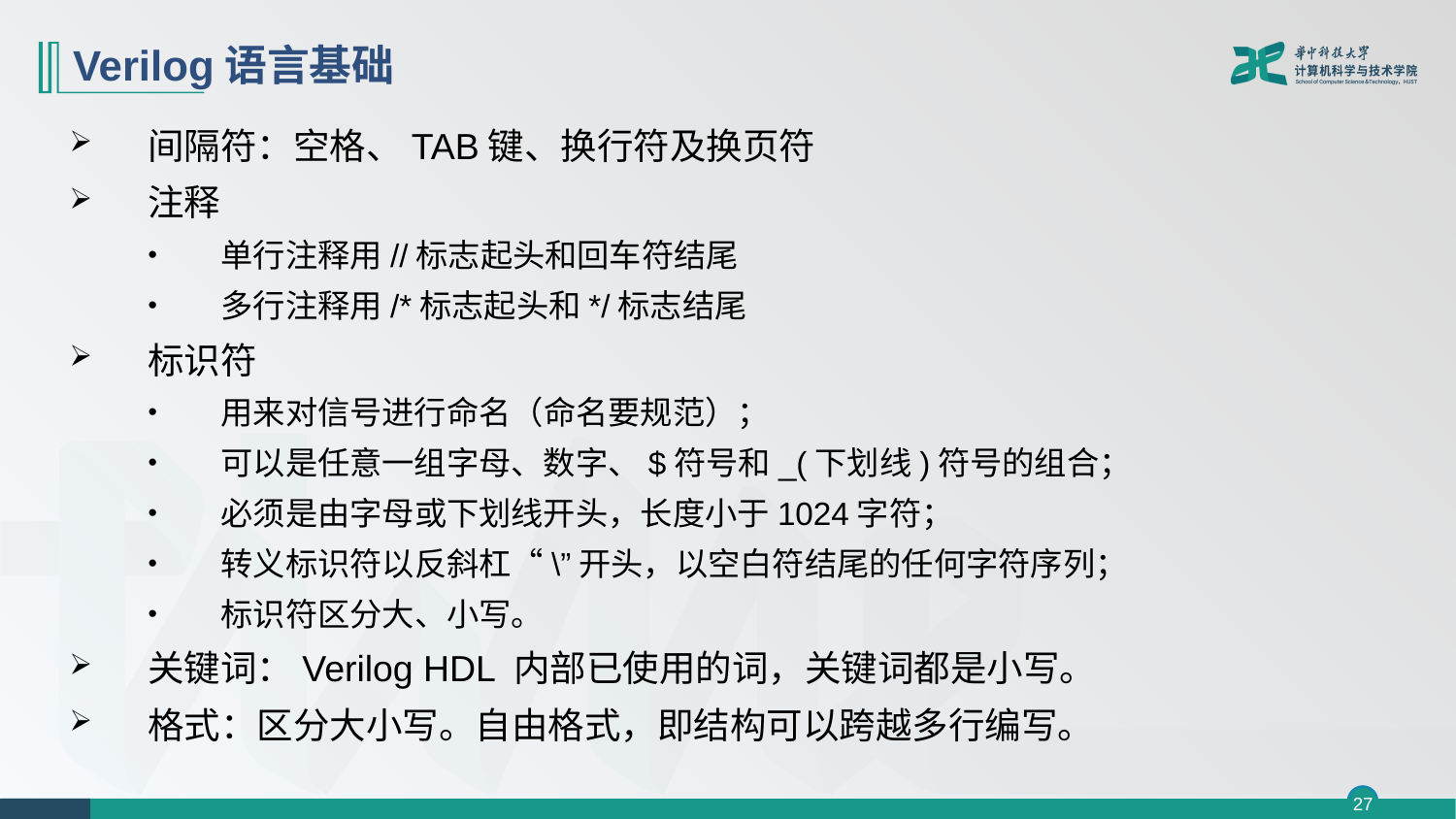

# Verilog语言基础
间隔符：空格、TAB键、换行符及换页符
注释
单行注释用//标志起头和回车符结尾
多行注释用/*标志起头和*/标志结尾
标识符
用来对信号进行命名（命名要规范）；
可以是任意一组字母、数字、$符号和_(下划线)符号的组合；
必须是由字母或下划线开头，长度小于1024字符；
转义标识符以反斜杠“\”开头，以空白符结尾的任何字符序列；
标识符区分大、小写。
关键词：Verilog HDL 内部已使用的词，关键词都是小写。
格式：区分大小写。自由格式，即结构可以跨越多行编写。